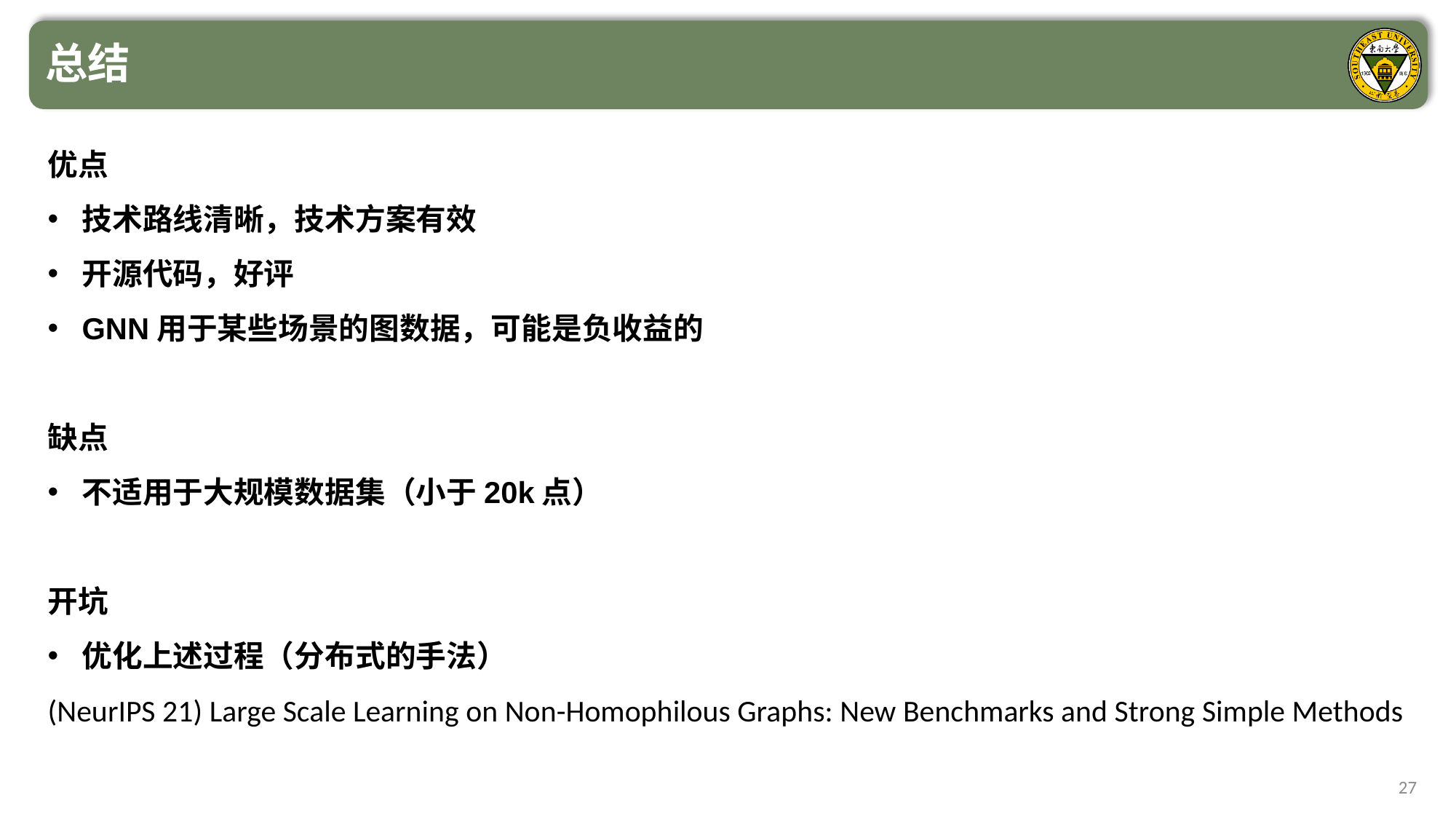

总结
优点
技术路线清晰，技术方案有效
开源代码，好评
GNN用于某些场景的图数据，可能是负收益的

缺点
不适用于大规模数据集（小于20k点）

开坑
优化上述过程（分布式的手法）
(NeurIPS 21) Large Scale Learning on Non-Homophilous Graphs: New Benchmarks and Strong Simple Methods
27